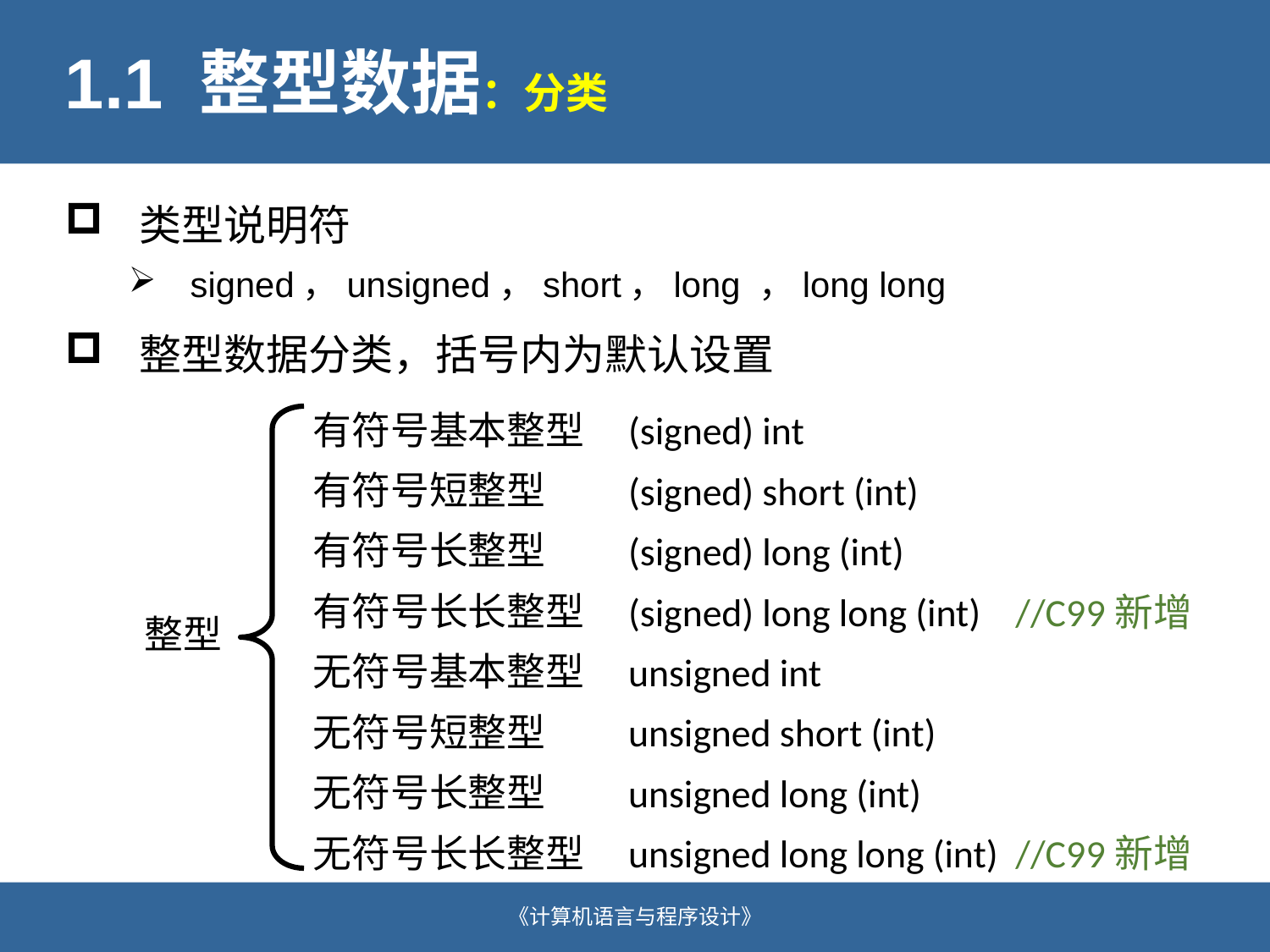

# 1.1 整型数据：分类
类型说明符
signed，unsigned，short，long ，long long
整型数据分类，括号内为默认设置

有符号基本整型
有符号短整型
有符号长整型
有符号长长整型
无符号基本整型
无符号短整型
无符号长整型
无符号长长整型
(signed) int
(signed) short (int)
(signed) long (int)
(signed) long long (int)    //C99新增
unsigned int
unsigned short (int)
unsigned long (int)
unsigned long long (int)  //C99新增

整型

《计算机语言与程序设计》
49